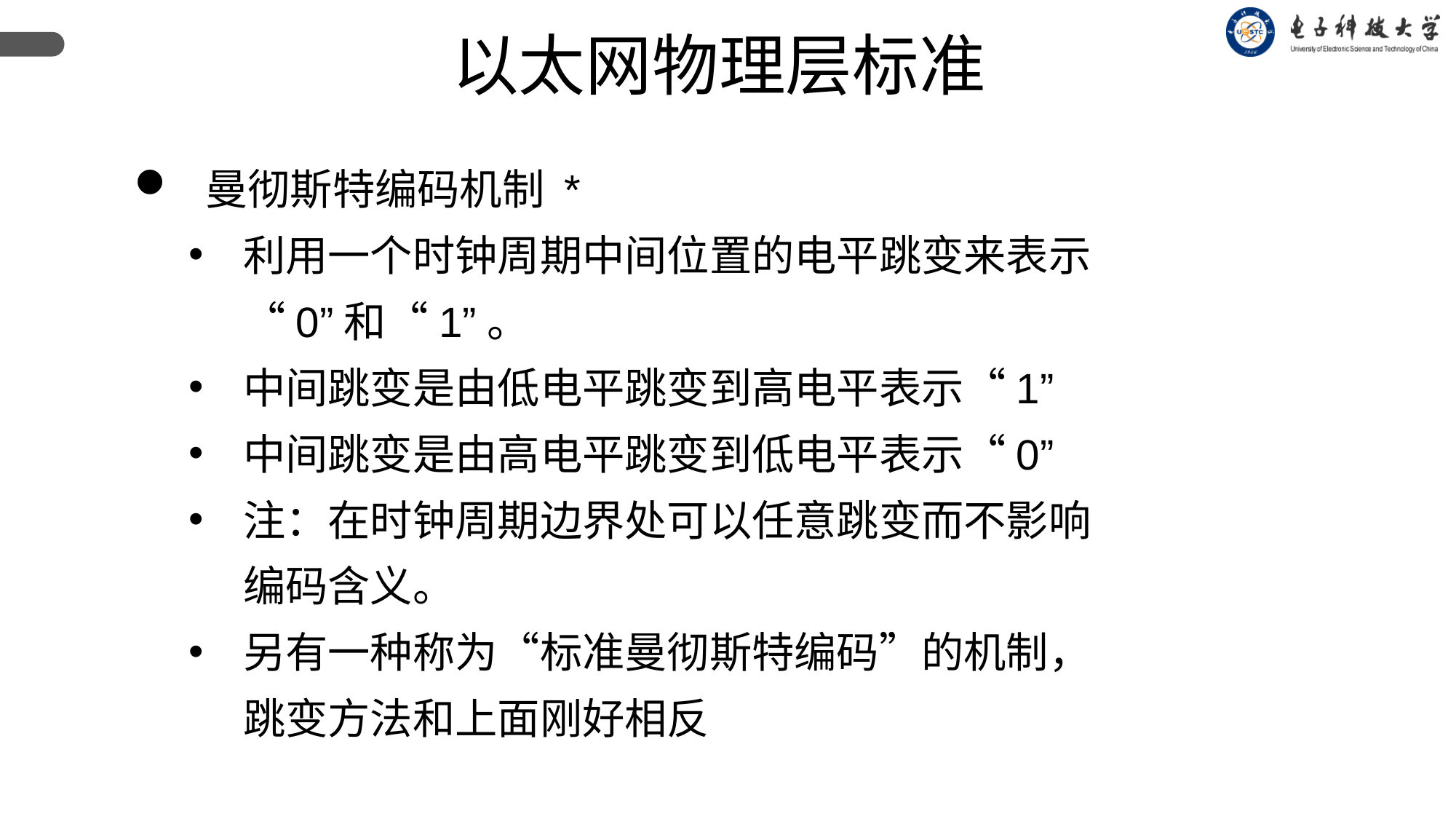

以太网物理层标准
  曼彻斯特编码机制 *
利用一个时钟周期中间位置的电平跳变来表示“0”和“1”。
中间跳变是由低电平跳变到高电平表示“1”
中间跳变是由高电平跳变到低电平表示“0”
注：在时钟周期边界处可以任意跳变而不影响编码含义。
另有一种称为“标准曼彻斯特编码”的机制，跳变方法和上面刚好相反